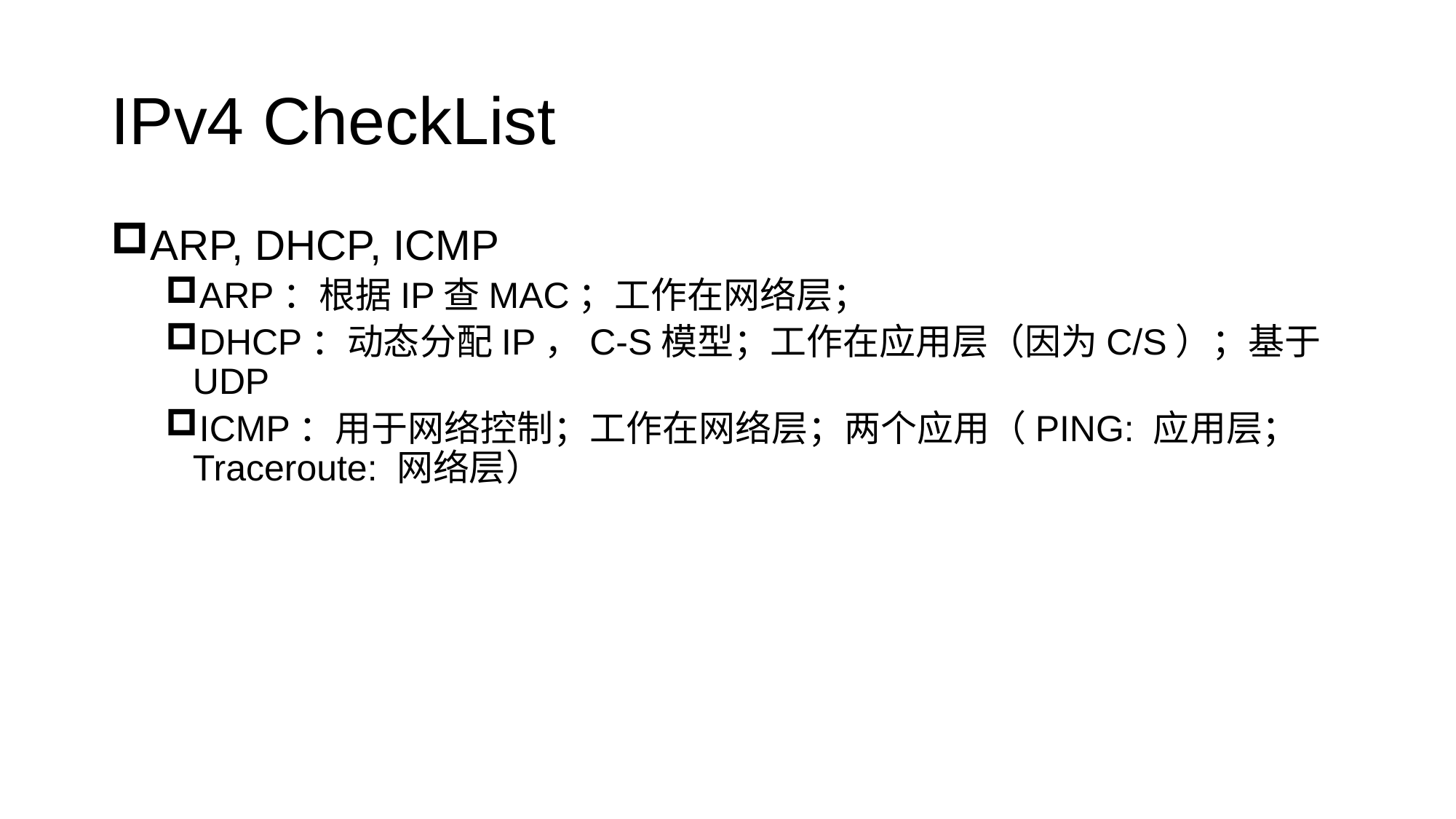

# IPv4 CheckList
ARP, DHCP, ICMP
ARP：根据IP查MAC；工作在网络层；
DHCP：动态分配IP，C-S模型；工作在应用层（因为C/S）；基于UDP
ICMP：用于网络控制；工作在网络层；两个应用（PING: 应用层；Traceroute: 网络层）